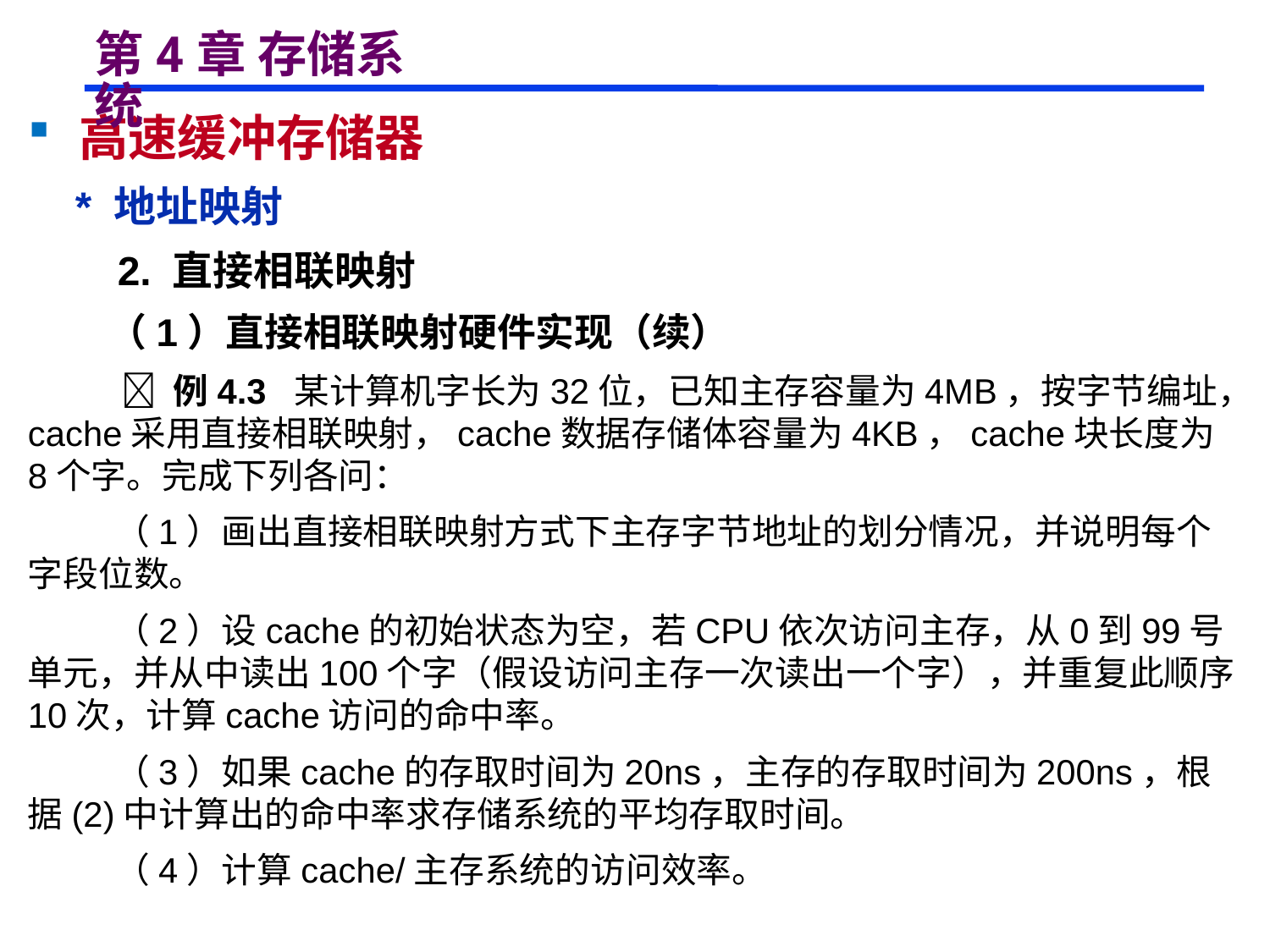

# 第4章 存储系统
 高速缓冲存储器
    * 地址映射
        2. 直接相联映射
        （1）直接相联映射硬件实现（续）
            ♦ 例4.3  某计算机字长为32位，已知主存容量为4MB，按字节编址，cache采用直接相联映射，cache数据存储体容量为4KB，cache块长度为8个字。完成下列各问：
          （1）画出直接相联映射方式下主存字节地址的划分情况，并说明每个字段位数。
          （2）设cache的初始状态为空，若CPU依次访问主存，从0到99号单元，并从中读出100个字（假设访问主存一次读出一个字），并重复此顺序10次，计算cache访问的命中率。
          （3）如果cache的存取时间为20ns，主存的存取时间为200ns，根据(2)中计算出的命中率求存储系统的平均存取时间。
          （4）计算cache/主存系统的访问效率。